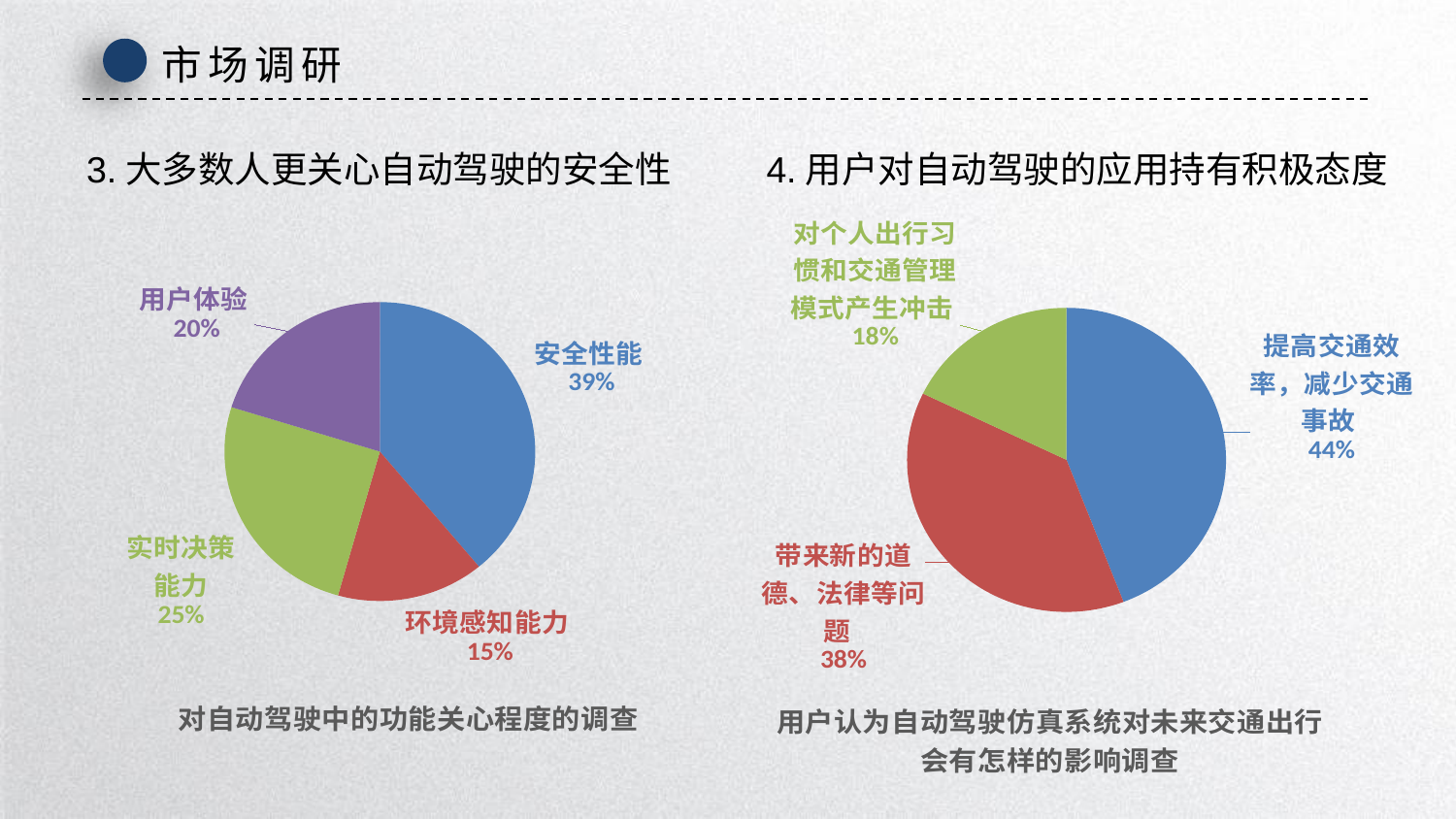

市场调研

4.用户对自动驾驶的应用持有积极态度
3.大多数人更关心自动驾驶的安全性

### Chart: 用户认为自动驾驶仿真系统对未来交通出行会有怎样的影响调查

| Category | 用户认为自动驾驶仿真系统对未来交通出行会有怎样的影响调查 |
|---|---|
| 提高交通效率，减少交通事故  | 48.6 |
| 带来新的道德、法律等问题   | 41.8 |
| 对个人出行习惯和交通管理模式产生冲击  | 19.6 |

### Chart: 对自动驾驶中的功能关心程度的调查

| Category | 对自动驾驶仿真系统，用户更关心哪个方面调查 |
|---|---|
| 安全性能  | 38.6 |
| 环境感知能力  | 15.2 |
| 实时决策能力 | 25.2 |
| 用户体验  | 20.0 |